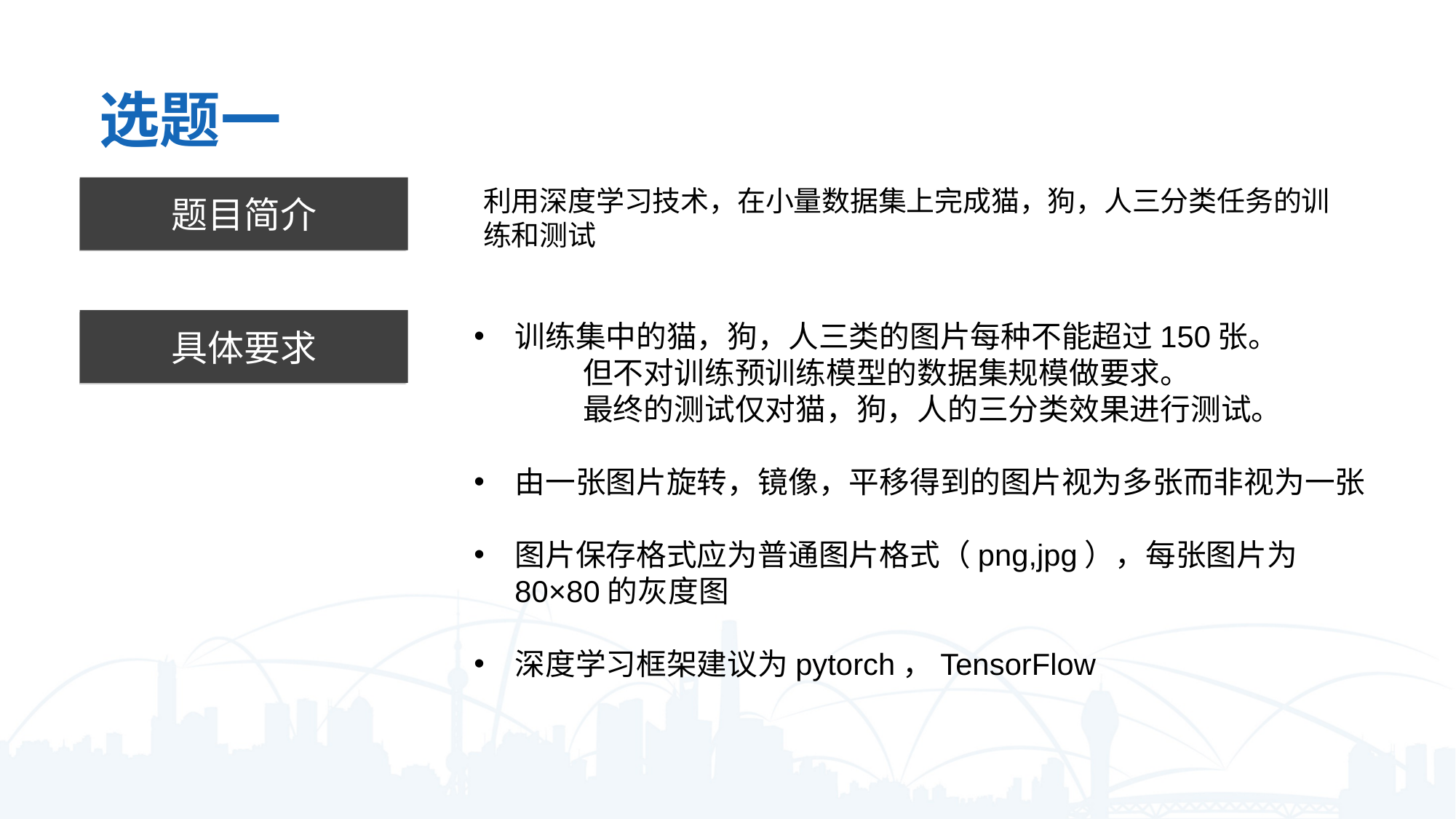

选题一
题目简介
利用深度学习技术，在小量数据集上完成猫，狗，人三分类任务的训练和测试
具体要求
训练集中的猫，狗，人三类的图片每种不能超过150张。
	但不对训练预训练模型的数据集规模做要求。
	最终的测试仅对猫，狗，人的三分类效果进行测试。

由一张图片旋转，镜像，平移得到的图片视为多张而非视为一张

图片保存格式应为普通图片格式（png,jpg），每张图片为80×80的灰度图

深度学习框架建议为pytorch，TensorFlow